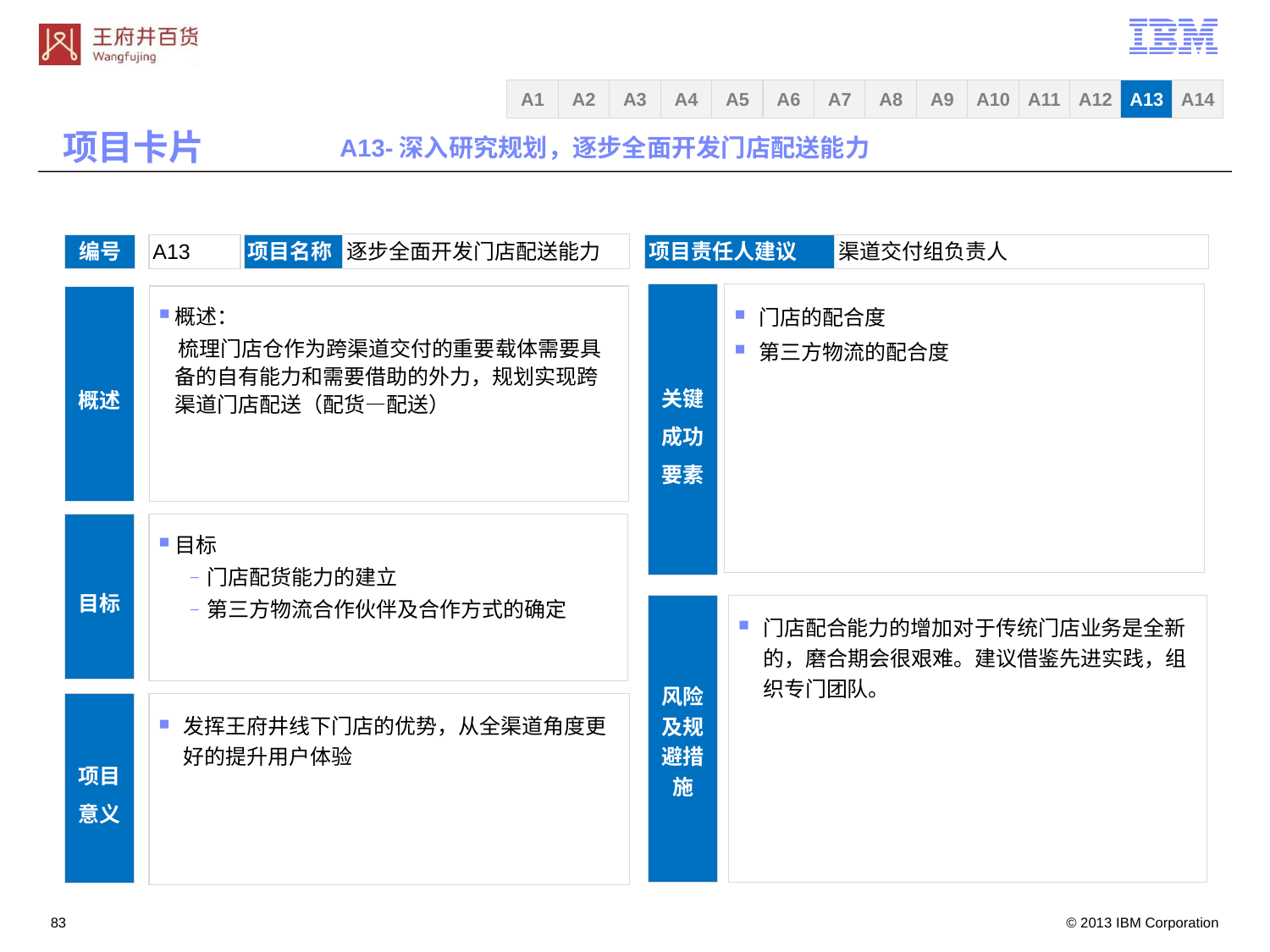

A3
A4
A5
A6
A7
A8
A9
A10
A11
A12
A13
A14
A1
A2
项目卡片
A13-深入研究规划，逐步全面开发门店配送能力
逐步全面开发门店配送能力
编号
A13
项目名称
项目责任人建议
渠道交付组负责人
关键成功要素
门店的配合度
第三方物流的配合度
概述
概述：
   梳理门店仓作为跨渠道交付的重要载体需要具备的自有能力和需要借助的外力，规划实现跨渠道门店配送（配货—配送）

目标
门店配货能力的建立
第三方物流合作伙伴及合作方式的确定
目标
风险及规避措施
门店配合能力的增加对于传统门店业务是全新的，磨合期会很艰难。建议借鉴先进实践，组织专门团队。
发挥王府井线下门店的优势，从全渠道角度更好的提升用户体验
项目意义
83